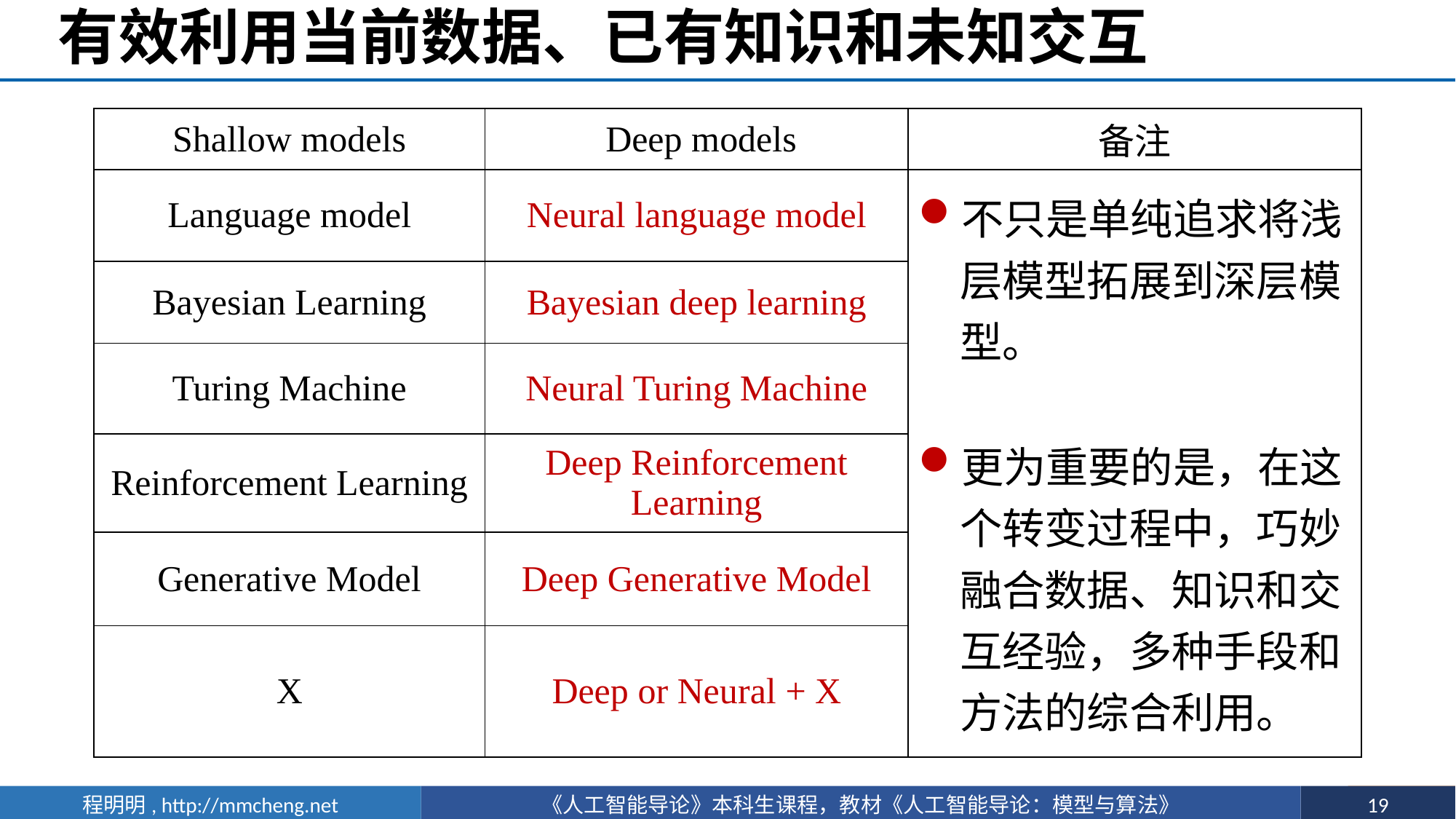

# 有效利用当前数据、已有知识和未知交互
| Shallow models | Deep models | 备注 |
| --- | --- | --- |
| Language model | Neural language model | 不只是单纯追求将浅层模型拓展到深层模型。 更为重要的是，在这个转变过程中，巧妙融合数据、知识和交互经验，多种手段和方法的综合利用。 |
| Bayesian Learning | Bayesian deep learning |  |
| Turing Machine | Neural Turing Machine |  |
| Reinforcement Learning | Deep Reinforcement Learning |  |
| Generative Model | Deep Generative Model |  |
| X | Deep or Neural + X |  |